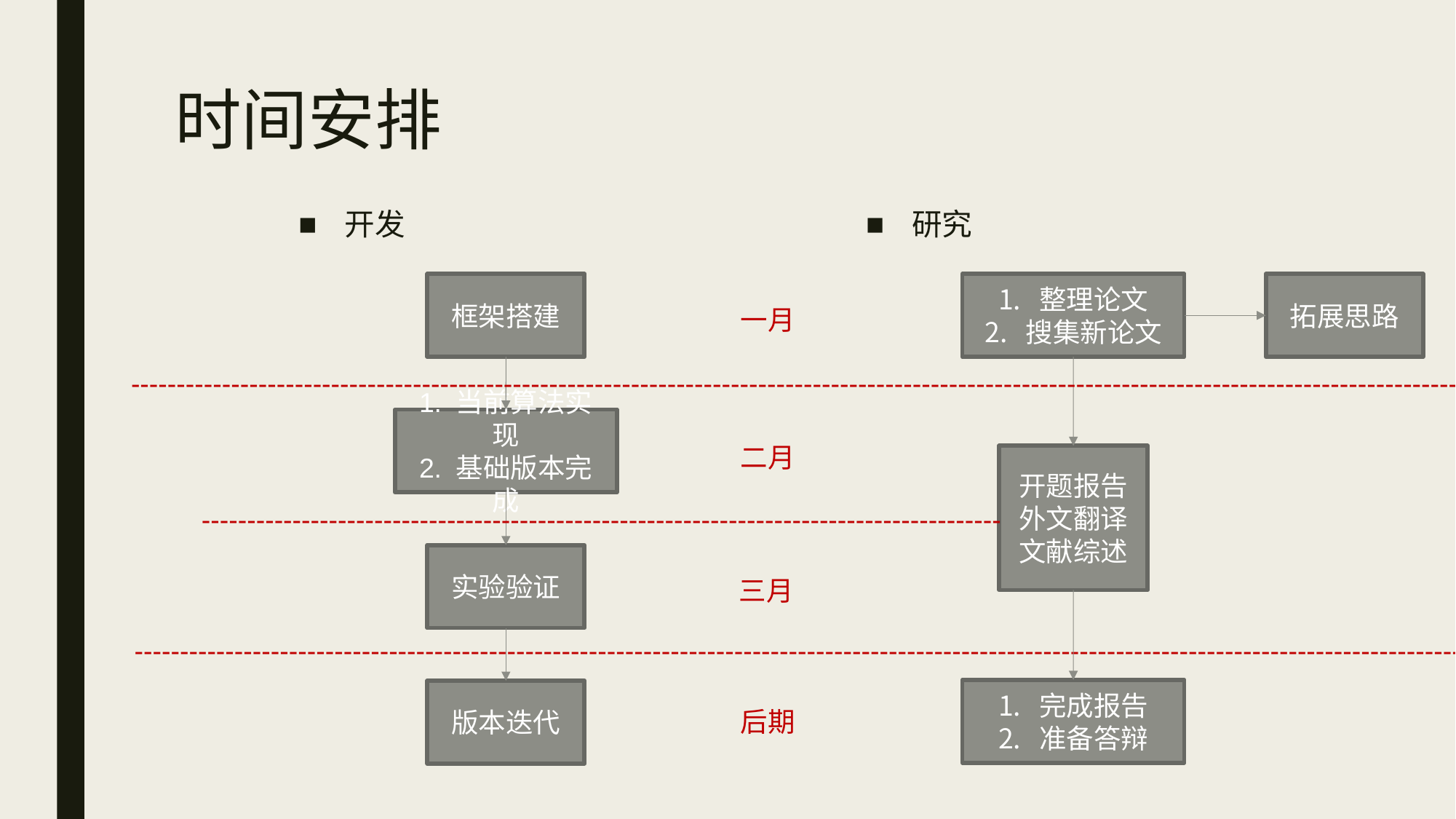

# 时间安排
开发
研究
框架搭建
整理论文
搜集新论文
拓展思路
一月
--------------------------------------------------------------------------------------------------------------------------------------------------------
1. 当前算法实现
2. 基础版本完成
二月
开题报告
外文翻译
文献综述
----------------------------------------------------------------------------------------
实验验证
三月
--------------------------------------------------------------------------------------------------------------------------------------------------------
完成报告
准备答辩
版本迭代
后期